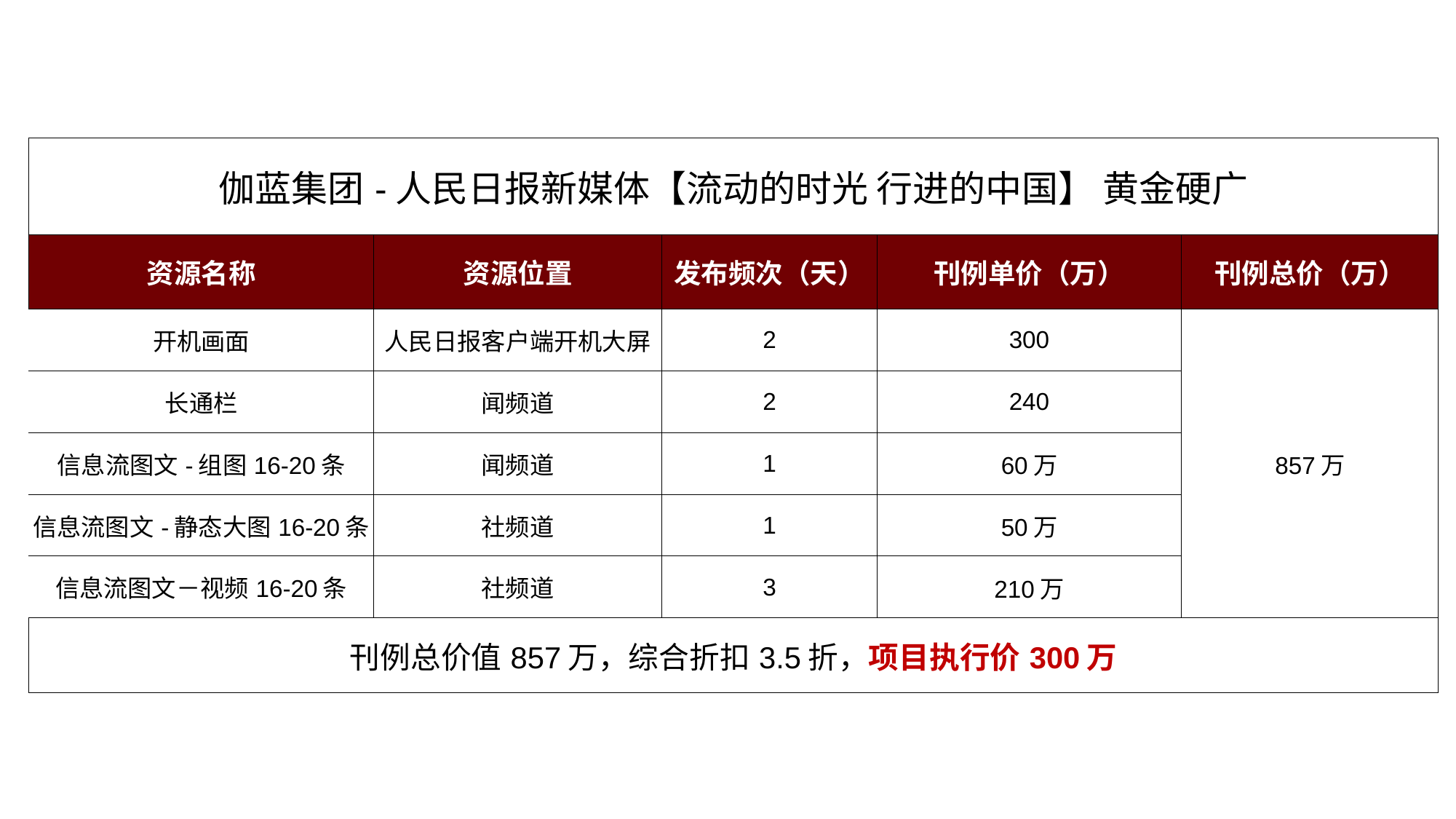

| 伽蓝集团-人民日报新媒体【流动的时光 行进的中国】 黄金硬广 |  |  |  |  |
| --- | --- | --- | --- | --- |
| 资源名称 | 资源位置 | 发布频次（天） | 刊例单价（万） | 刊例总价（万） |
| 开机画面 | 人民日报客户端开机大屏 | 2 | 300 | 857万 |
| 长通栏 | 闻频道 | 2 | 240 |  |
| 信息流图文-组图16-20条 | 闻频道 | 1 | 60万 |  |
| 信息流图文-静态大图16-20条 | 社频道 | 1 | 50万 |  |
| 信息流图文－视频16-20条 | 社频道 | 3 | 210万 |  |
| 刊例总价值857万，综合折扣3.5折，项目执行价300万 |  |  |  |  |